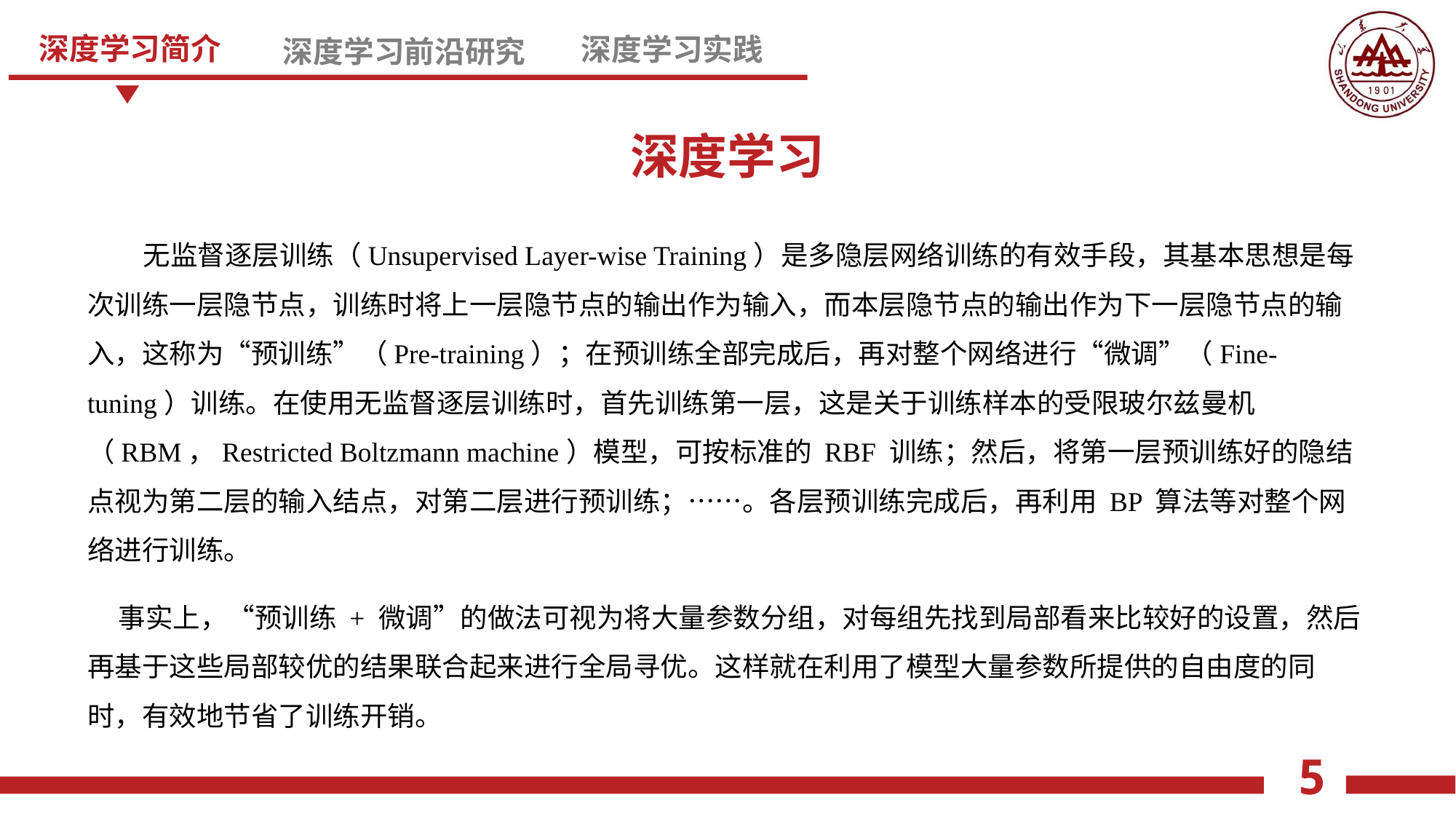

深度学习
        无监督逐层训练（Unsupervised Layer-wise Training）是多隐层网络训练的有效手段，其基本思想是每次训练一层隐节点，训练时将上一层隐节点的输出作为输入，而本层隐节点的输出作为下一层隐节点的输入，这称为“预训练”（Pre-training）；在预训练全部完成后，再对整个网络进行“微调”（Fine-tuning）训练。在使用无监督逐层训练时，首先训练第一层，这是关于训练样本的受限玻尔兹曼机（RBM，Restricted Boltzmann machine）模型，可按标准的 RBF 训练；然后，将第一层预训练好的隐结点视为第二层的输入结点，对第二层进行预训练；……。各层预训练完成后，再利用 BP 算法等对整个网络进行训练。
    事实上，“预训练 + 微调”的做法可视为将大量参数分组，对每组先找到局部看来比较好的设置，然后再基于这些局部较优的结果联合起来进行全局寻优。这样就在利用了模型大量参数所提供的自由度的同时，有效地节省了训练开销。